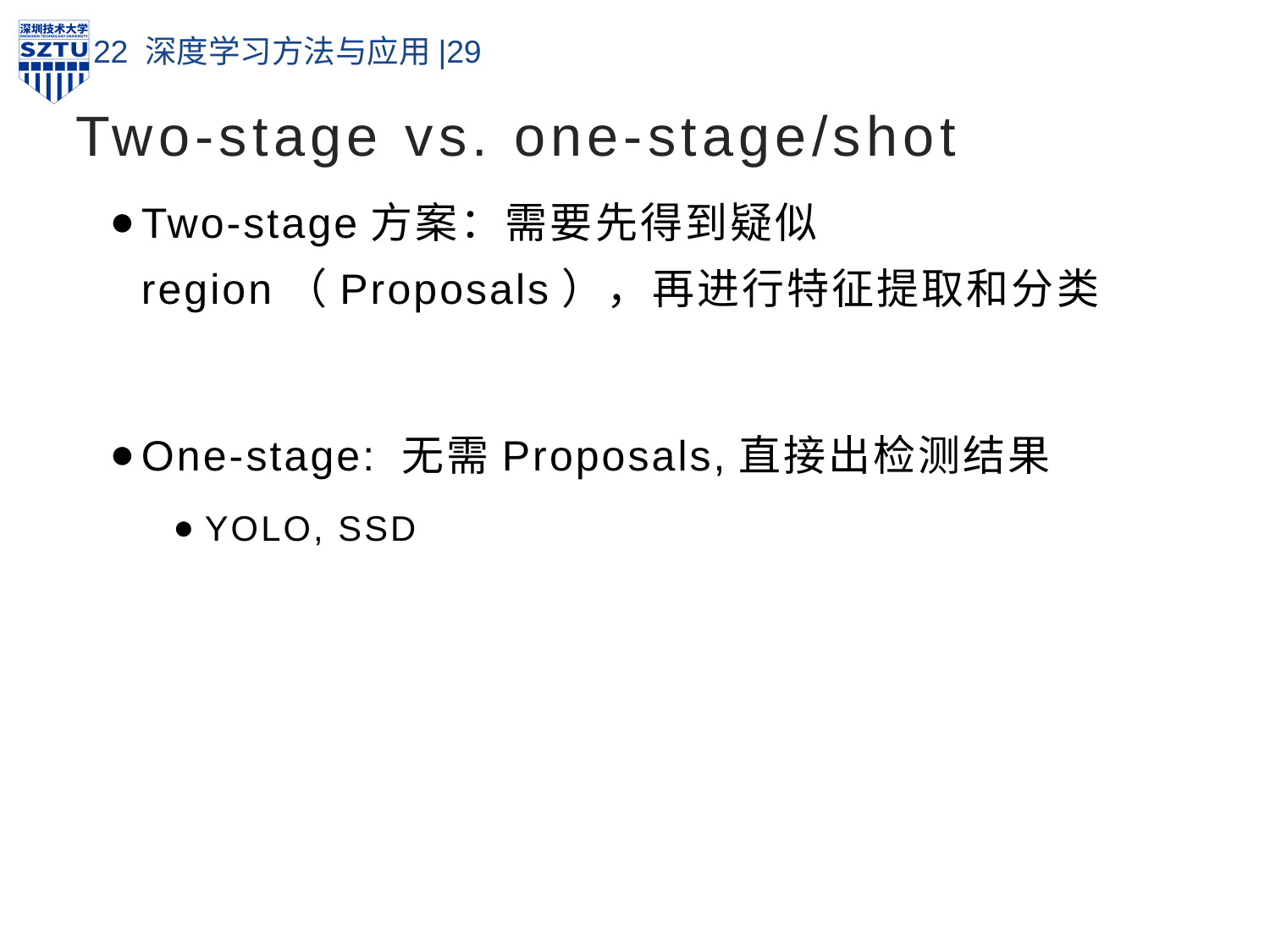

# Two-stage vs. one-stage/shot
Two-stage方案：需要先得到疑似region（Proposals），再进行特征提取和分类

One-stage: 无需Proposals,直接出检测结果
YOLO, SSD

29